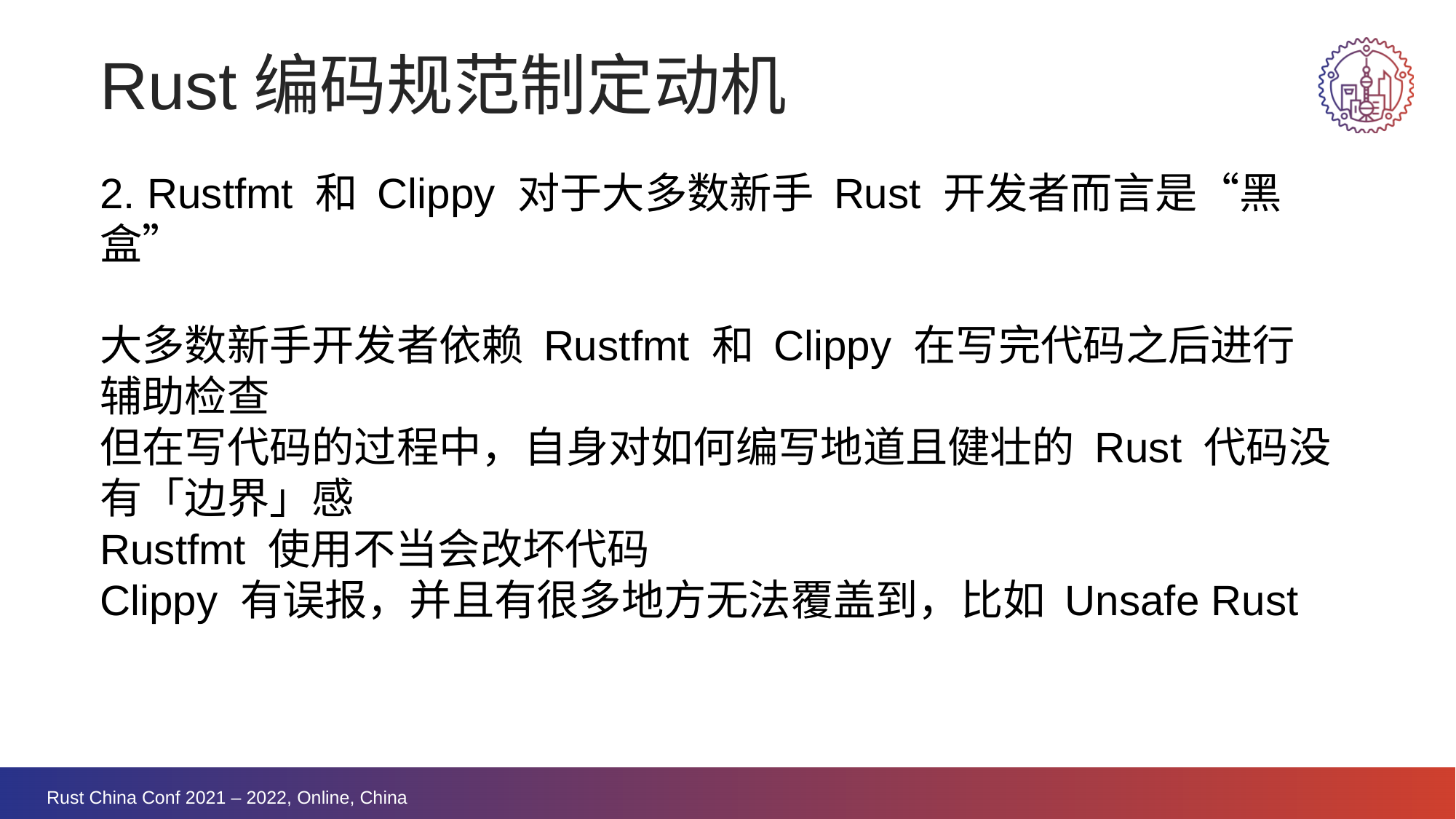

Rust编码规范制定动机
2. Rustfmt 和 Clippy 对于大多数新手 Rust 开发者而言是“黑盒”

大多数新手开发者依赖 Rustfmt 和 Clippy 在写完代码之后进行辅助检查
但在写代码的过程中，自身对如何编写地道且健壮的 Rust 代码没有「边界」感
Rustfmt 使用不当会改坏代码
Clippy 有误报，并且有很多地方无法覆盖到，比如 Unsafe Rust